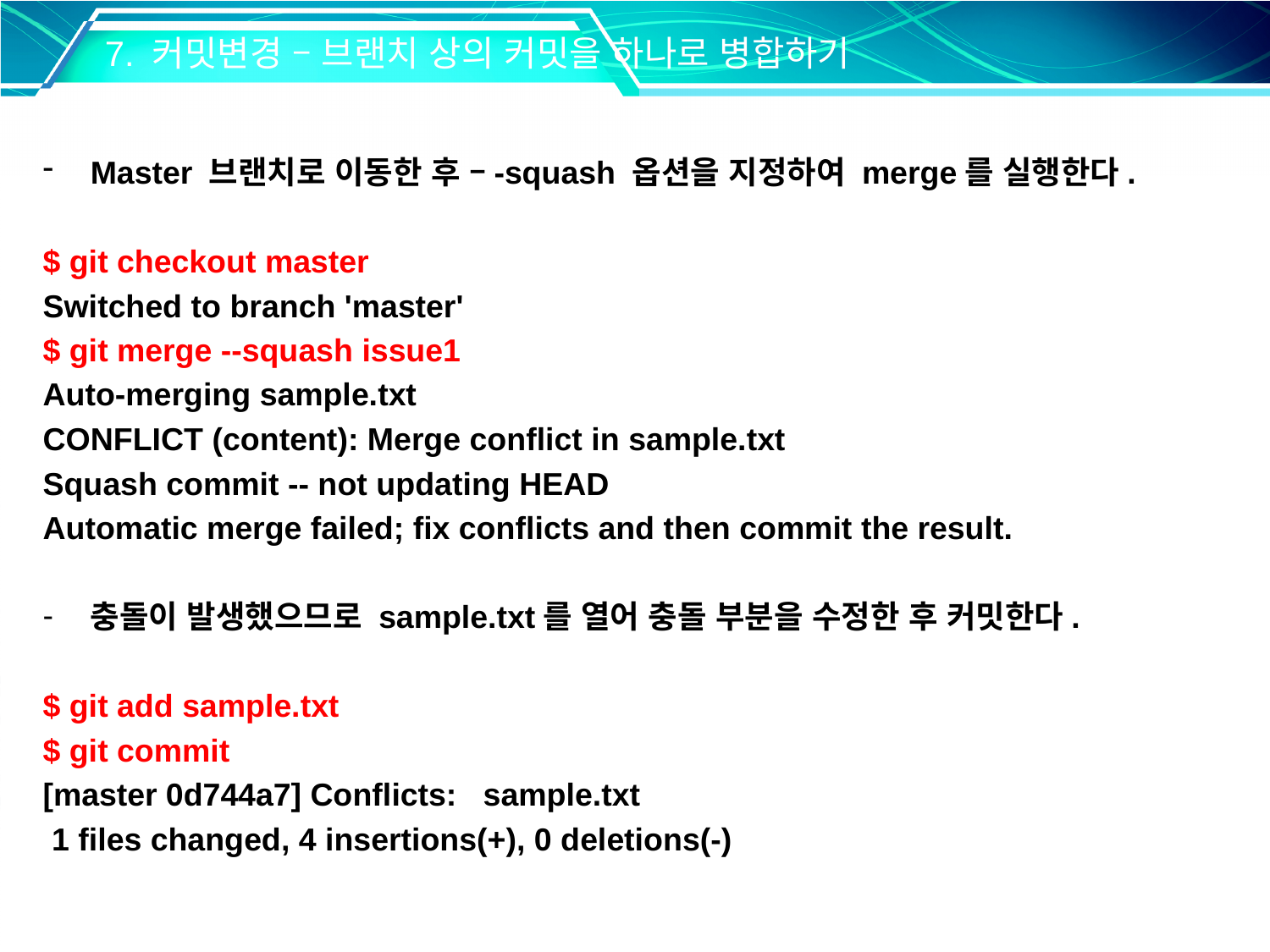

7. 커밋변경 – 브랜치 상의 커밋을 하나로 병합하기
Master 브랜치로 이동한 후 –-squash 옵션을 지정하여 merge를 실행한다.

$ git checkout master
Switched to branch 'master'
$ git merge --squash issue1
Auto-merging sample.txt
CONFLICT (content): Merge conflict in sample.txt
Squash commit -- not updating HEAD
Automatic merge failed; fix conflicts and then commit the result.

충돌이 발생했으므로 sample.txt를 열어 충돌 부분을 수정한 후 커밋한다.

$ git add sample.txt
$ git commit
[master 0d744a7] Conflicts:   sample.txt
 1 files changed, 4 insertions(+), 0 deletions(-)